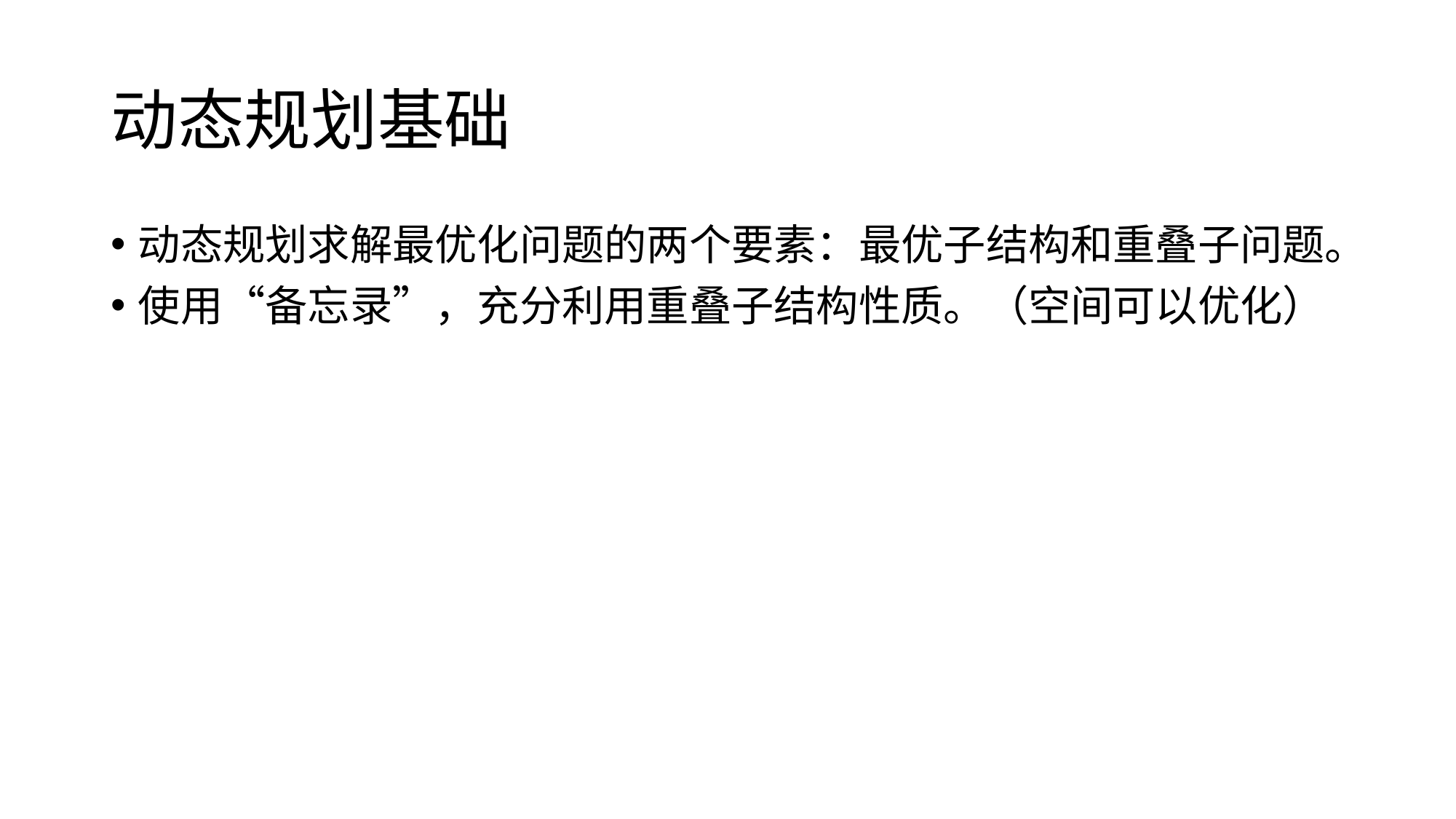

# 动态规划基础
动态规划求解最优化问题的两个要素：最优子结构和重叠子问题。
使用“备忘录”，充分利用重叠子结构性质。（空间可以优化）